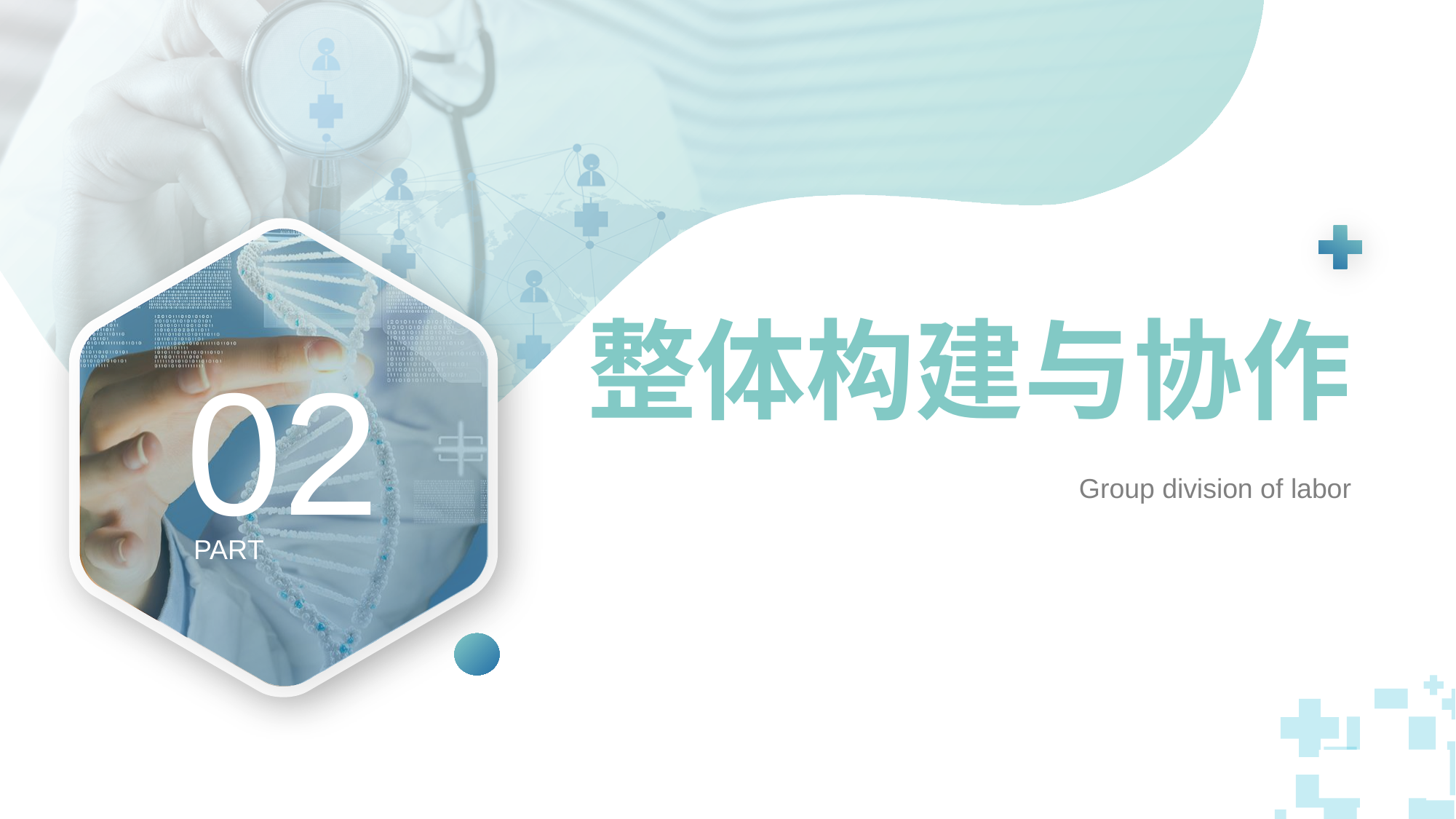

整体构建与协作
02
Group division of labor
PART